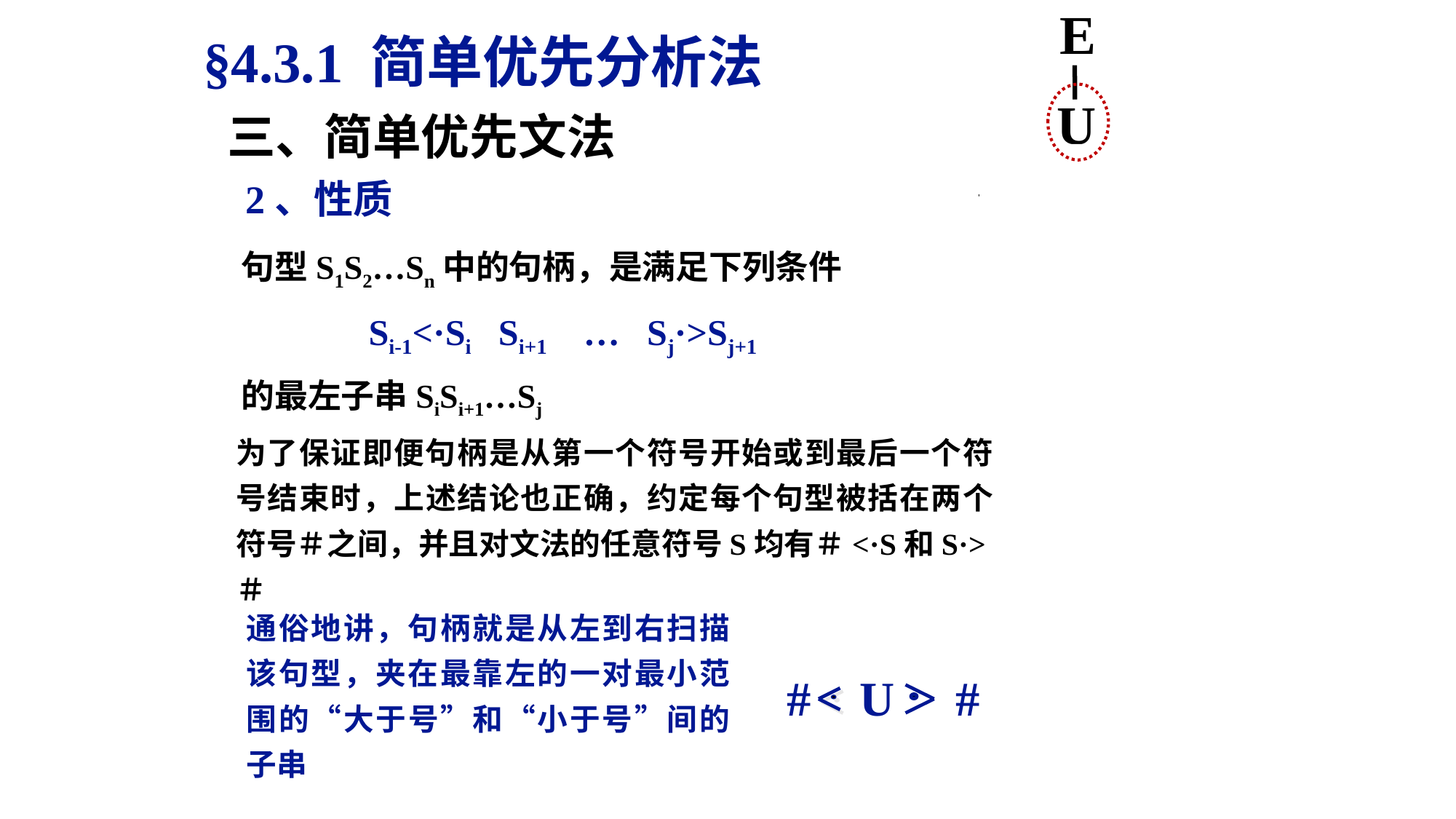

E

U

+
T
U

V

V
F
*

F
i

i
§4.3.1 简单优先分析法

三、简单优先文法

2、性质
句型S1S2…Sn中的句柄，是满足下列条件
              Si-1<·Si   Si+1    …   Sj·>Sj+1
的最左子串SiSi+1…Sj
为了保证即便句柄是从第一个符号开始或到最后一个符号结束时，上述结论也正确，约定每个句型被括在两个符号＃之间，并且对文法的任意符号S均有＃<·S和S·>＃
通俗地讲，句柄就是从左到右扫描该句型，夹在最靠左的一对最小范围的“大于号”和“小于号”间的子串

#    U     #